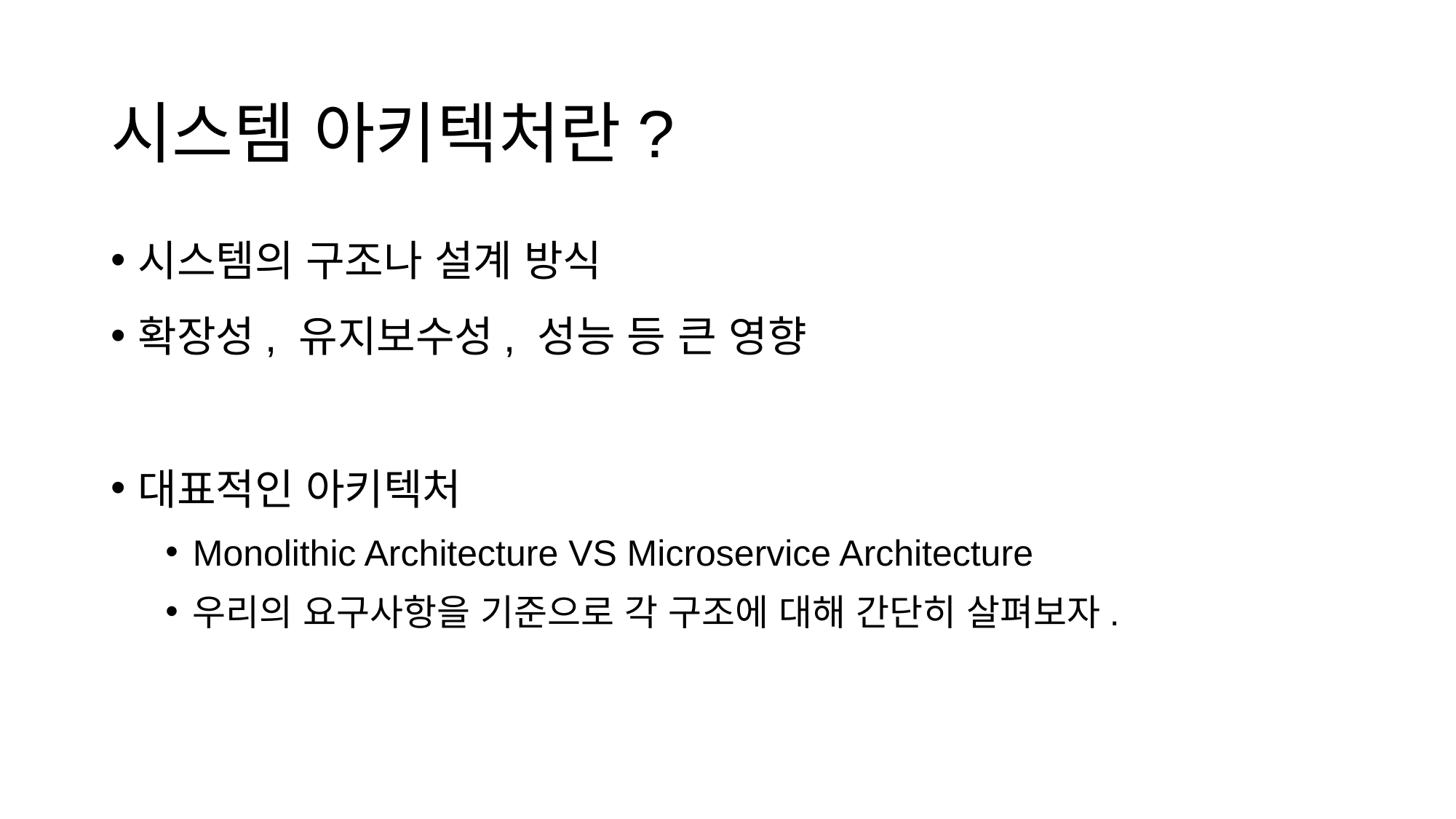

# 시스템 아키텍처란?
시스템의 구조나 설계 방식
확장성, 유지보수성, 성능 등 큰 영향

대표적인 아키텍처
Monolithic Architecture VS Microservice Architecture
우리의 요구사항을 기준으로 각 구조에 대해 간단히 살펴보자.